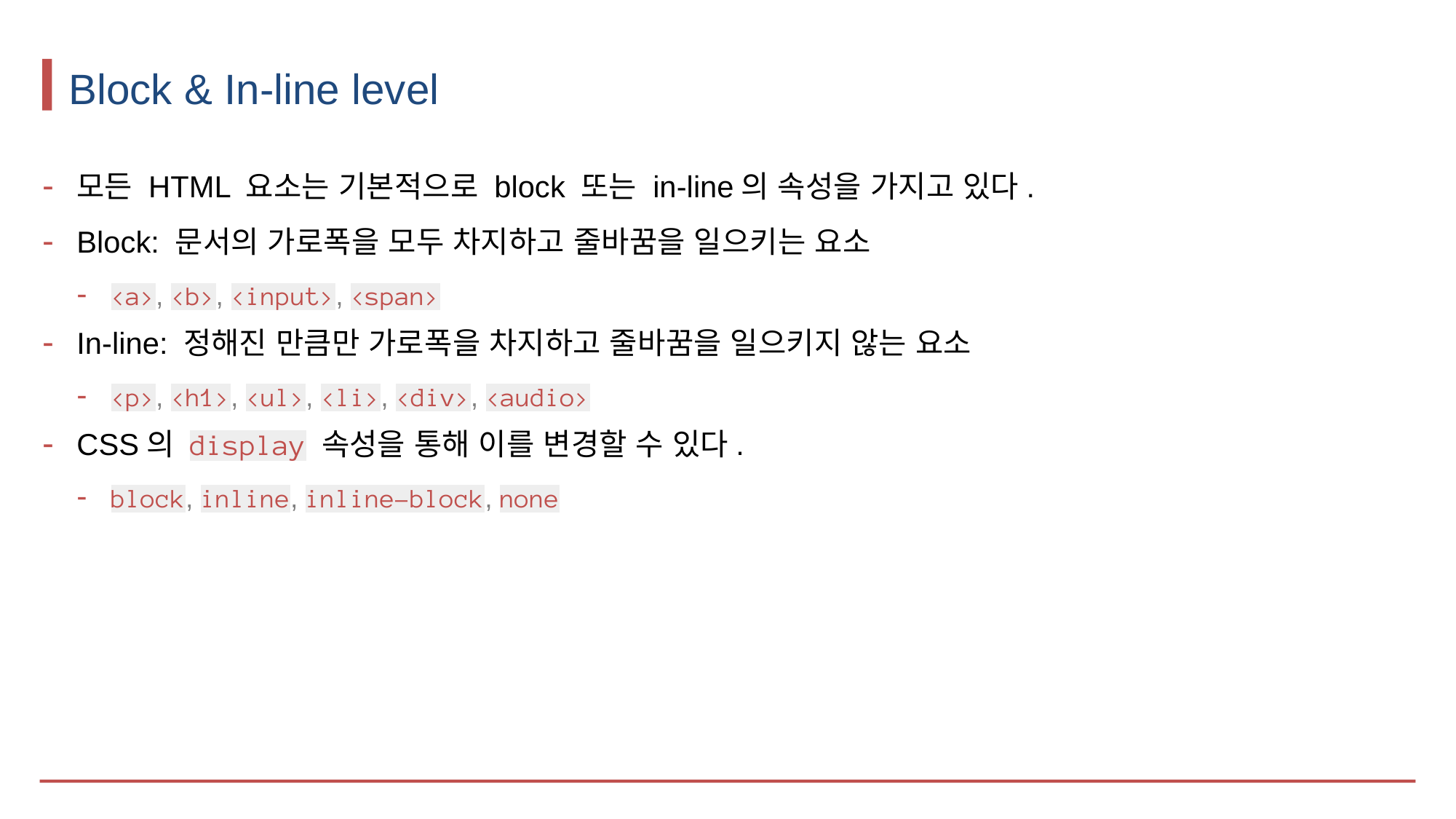

# Block & In-line level
모든 HTML 요소는 기본적으로 block 또는 in-line의 속성을 가지고 있다.
Block: 문서의 가로폭을 모두 차지하고 줄바꿈을 일으키는 요소
<a>, <b>, <input>, <span>
In-line: 정해진 만큼만 가로폭을 차지하고 줄바꿈을 일으키지 않는 요소
<p>, <h1>, <ul>, <li>, <div>, <audio>
CSS의 display 속성을 통해 이를 변경할 수 있다.
block, inline, inline-block, none